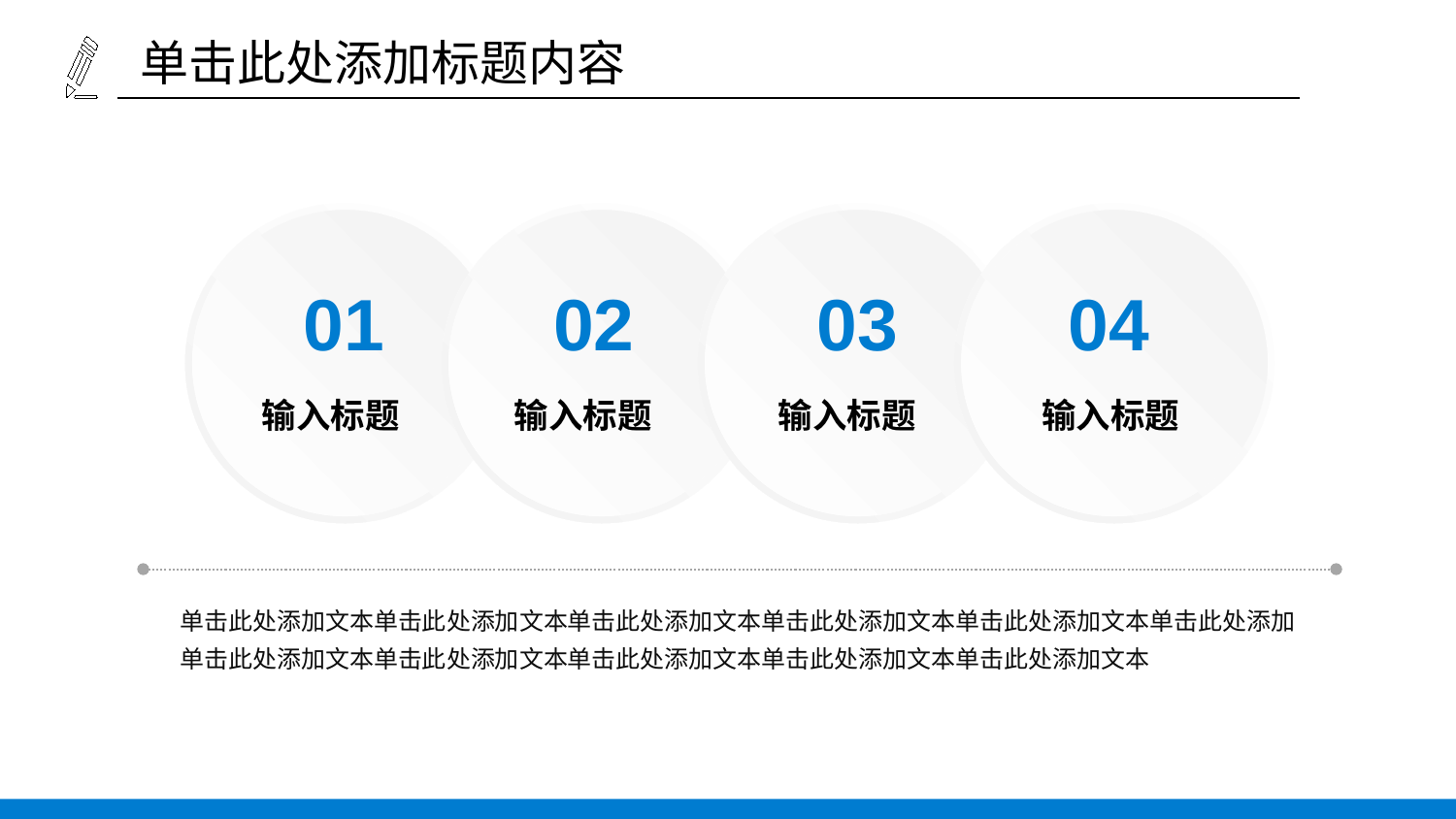

单击此处添加标题内容

01
02
03
04
     输入标题
     输入标题
     输入标题
  输入标题
单击此处添加文本单击此处添加文本单击此处添加文本单击此处添加文本单击此处添加文本单击此处添加
单击此处添加文本单击此处添加文本单击此处添加文本单击此处添加文本单击此处添加文本